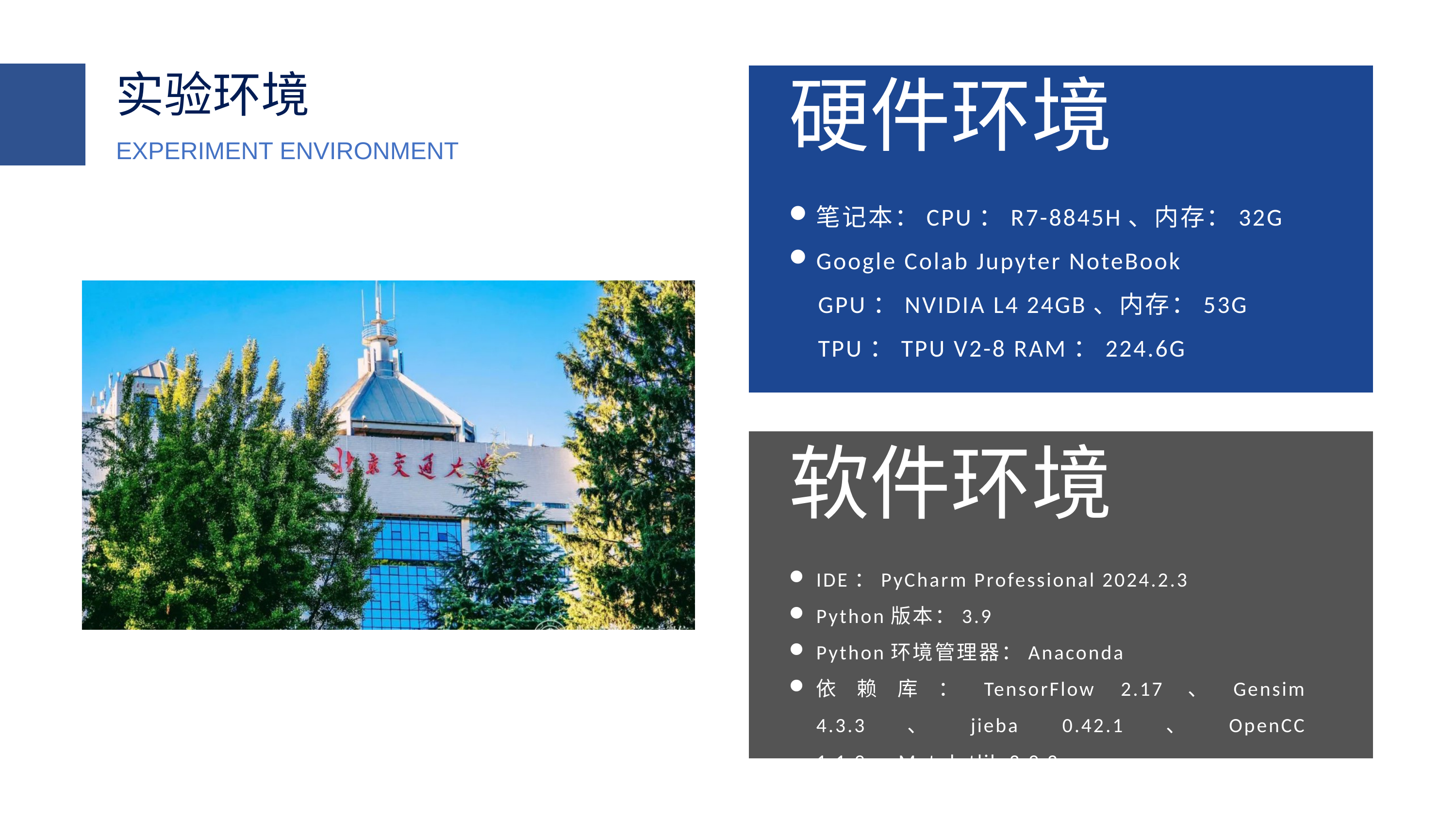

实验环境
硬件环境

EXPERIMENT ENVIRONMENT
笔记本：CPU：R7-8845H、内存：32G
Google Colab Jupyter NoteBook
    GPU：NVIDIA L4 24GB、内存：53G
    TPU：TPU V2-8 RAM：224.6G

软件环境
IDE：PyCharm Professional 2024.2.3
Python版本：3.9
Python环境管理器：Anaconda
依赖库：TensorFlow 2.17、Gensim 4.3.3、jieba 0.42.1、OpenCC 1.1.9、Matplotlib 3.9.2